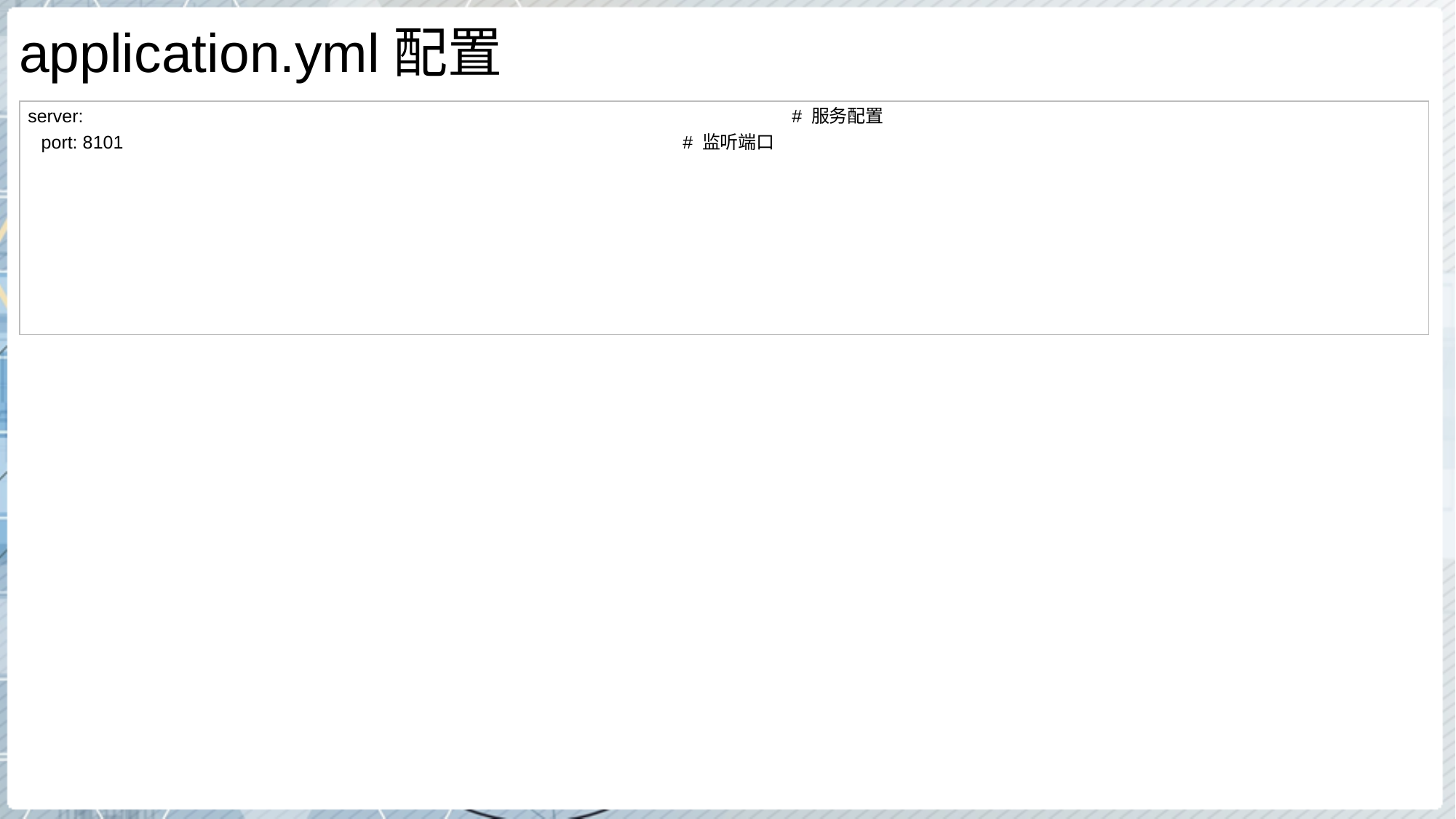

# application.yml配置
| server: # 服务配置 port: 8101 # 监听端口 |
| --- |